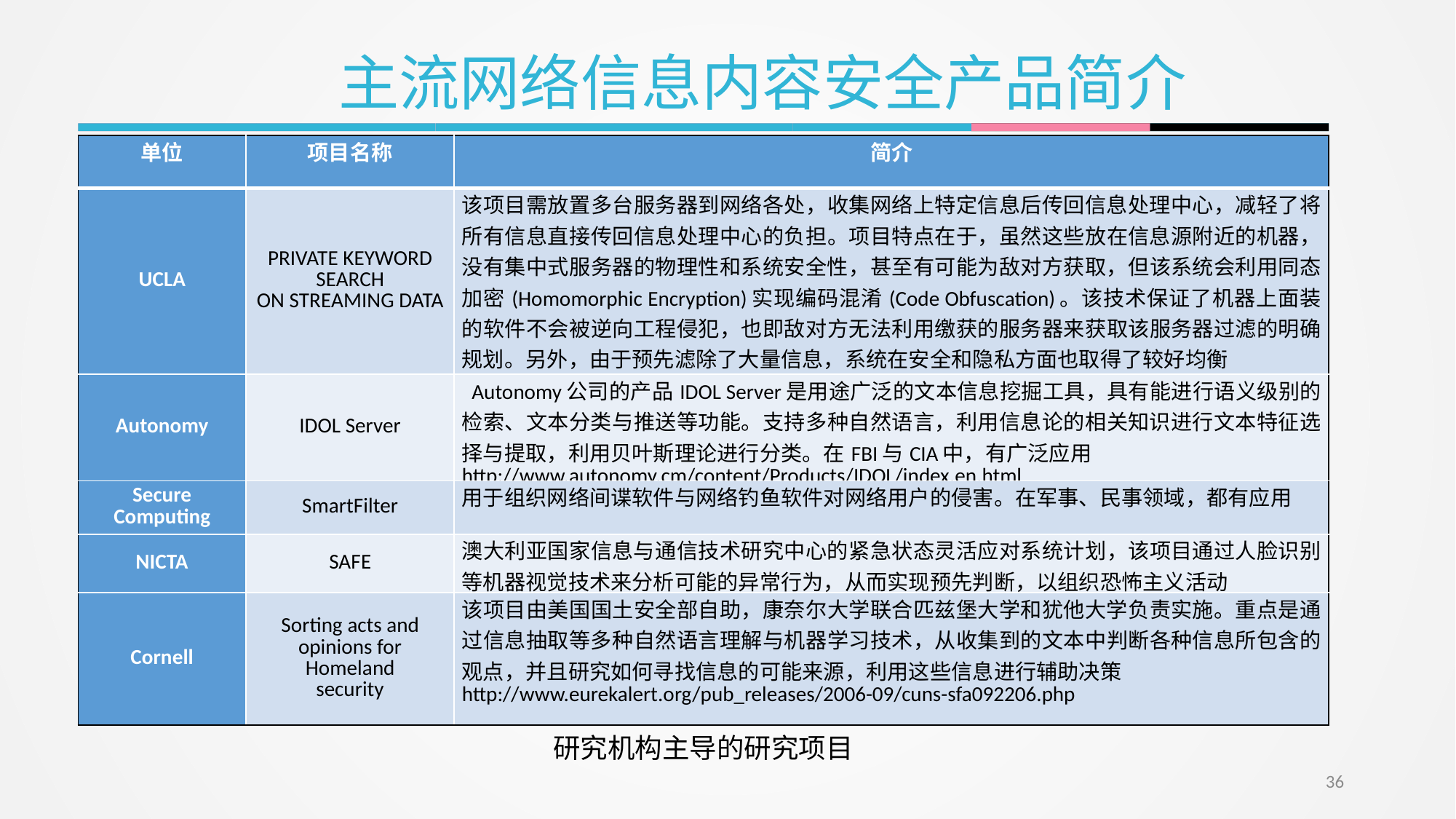

主流网络信息内容安全产品简介

| 单位 | 项目名称 | 简介 |
| --- | --- | --- |
| UCLA | PRIVATE KEYWORD SEARCH ON STREAMING DATA | 该项目需放置多台服务器到网络各处，收集网络上特定信息后传回信息处理中心，减轻了将所有信息直接传回信息处理中心的负担。项目特点在于，虽然这些放在信息源附近的机器，没有集中式服务器的物理性和系统安全性，甚至有可能为敌对方获取，但该系统会利用同态加密(Homomorphic Encryption)实现编码混淆(Code Obfuscation)。该技术保证了机器上面装的软件不会被逆向工程侵犯，也即敌对方无法利用缴获的服务器来获取该服务器过滤的明确规划。另外，由于预先滤除了大量信息，系统在安全和隐私方面也取得了较好均衡 http://www.research.ucla.edu/tech/ucla05-487.htm |
| Autonomy | IDOL Server | Autonomy公司的产品IDOL Server是用途广泛的文本信息挖掘工具，具有能进行语义级别的检索、文本分类与推送等功能。支持多种自然语言，利用信息论的相关知识进行文本特征选择与提取，利用贝叶斯理论进行分类。在FBI与CIA中，有广泛应用 http://www.autonomy.cm/content/Products/IDOL/index.en.html |
| Secure Computing | SmartFilter | 用于组织网络间谍软件与网络钓鱼软件对网络用户的侵害。在军事、民事领域，都有应用 |
| NICTA | SAFE | 澳大利亚国家信息与通信技术研究中心的紧急状态灵活应对系统计划，该项目通过人脸识别等机器视觉技术来分析可能的异常行为，从而实现预先判断，以组织恐怖主义活动 |
| Cornell | Sorting acts and opinions for Homeland security | 该项目由美国国土安全部自助，康奈尔大学联合匹兹堡大学和犹他大学负责实施。重点是通过信息抽取等多种自然语言理解与机器学习技术，从收集到的文本中判断各种信息所包含的观点，并且研究如何寻找信息的可能来源，利用这些信息进行辅助决策 http://www.eurekalert.org/pub\_releases/2006-09/cuns-sfa092206.php |
研究机构主导的研究项目
36